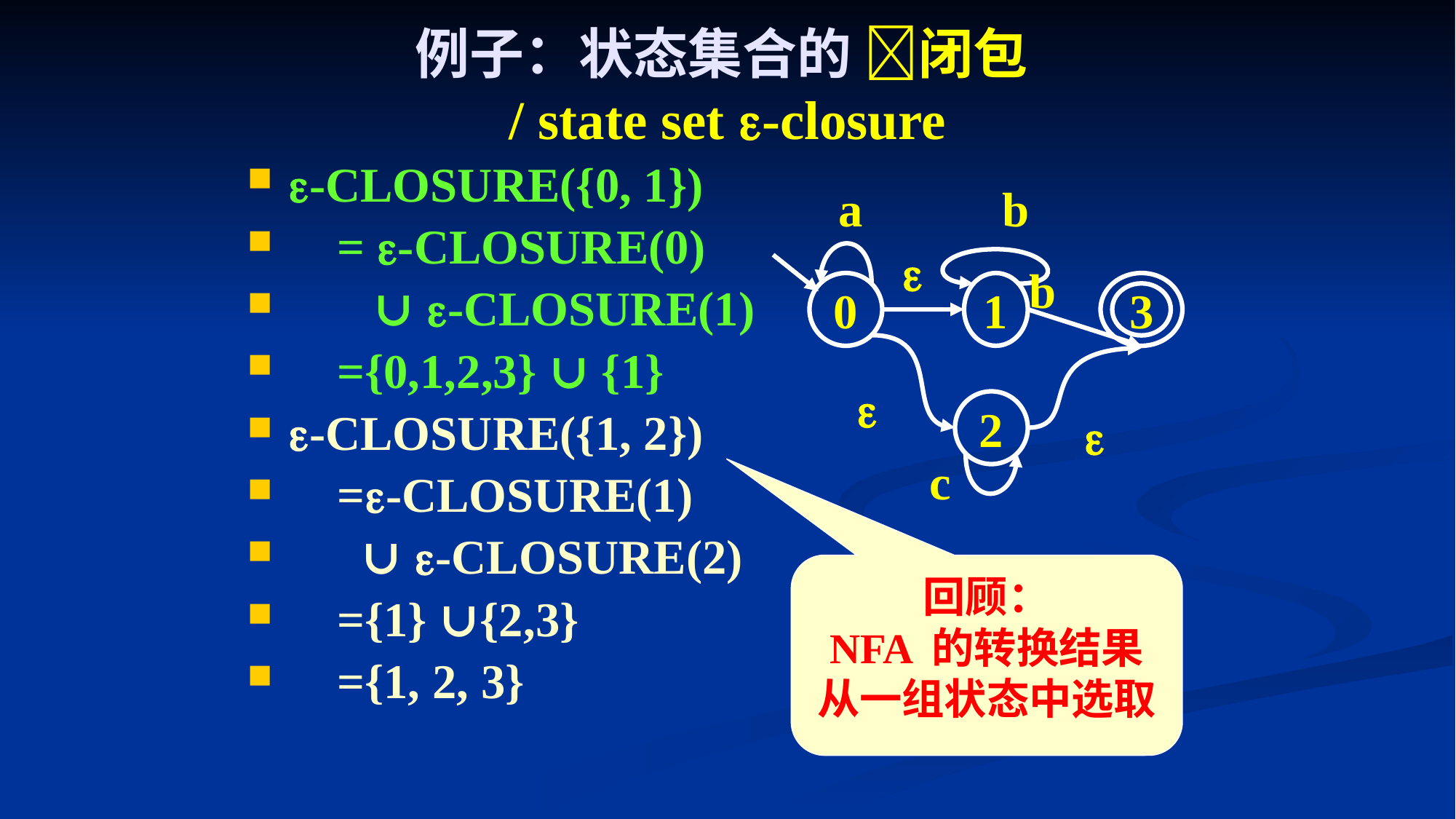

# 例子：状态集合的 ε闭包 / state set ε-closure
ε-CLOSURE({0, 1})
    = ε-CLOSURE(0)
       ∪ ε-CLOSURE(1)
    ={0,1,2,3} ∪ {1}
ε-CLOSURE({1, 2})
    =ε-CLOSURE(1)
      ∪ ε-CLOSURE(2)
    ={1} ∪{2,3}
    ={1, 2, 3}
a
b
ε

b
0
1
3
ε
2
ε
c
回顾：
NFA 的转换结果从一组状态中选取
80